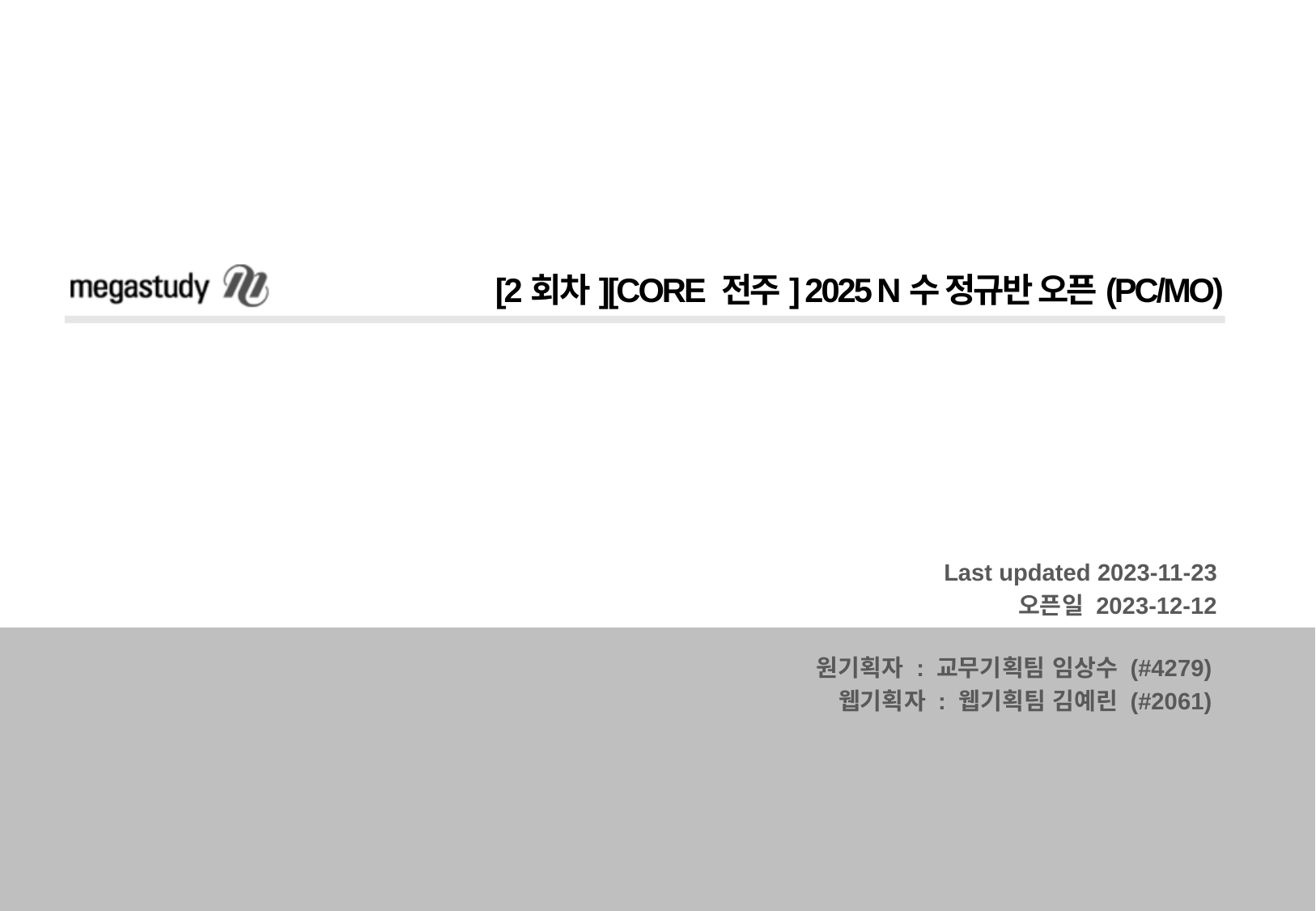

[2회차][CORE 전주] 2025 N수 정규반 오픈(PC/MO)
Last updated 2023-11-23
오픈일 2023-12-12
원기획자 : 교무기획팀 임상수 (#4279)
웹기획자 : 웹기획팀 김예린 (#2061)